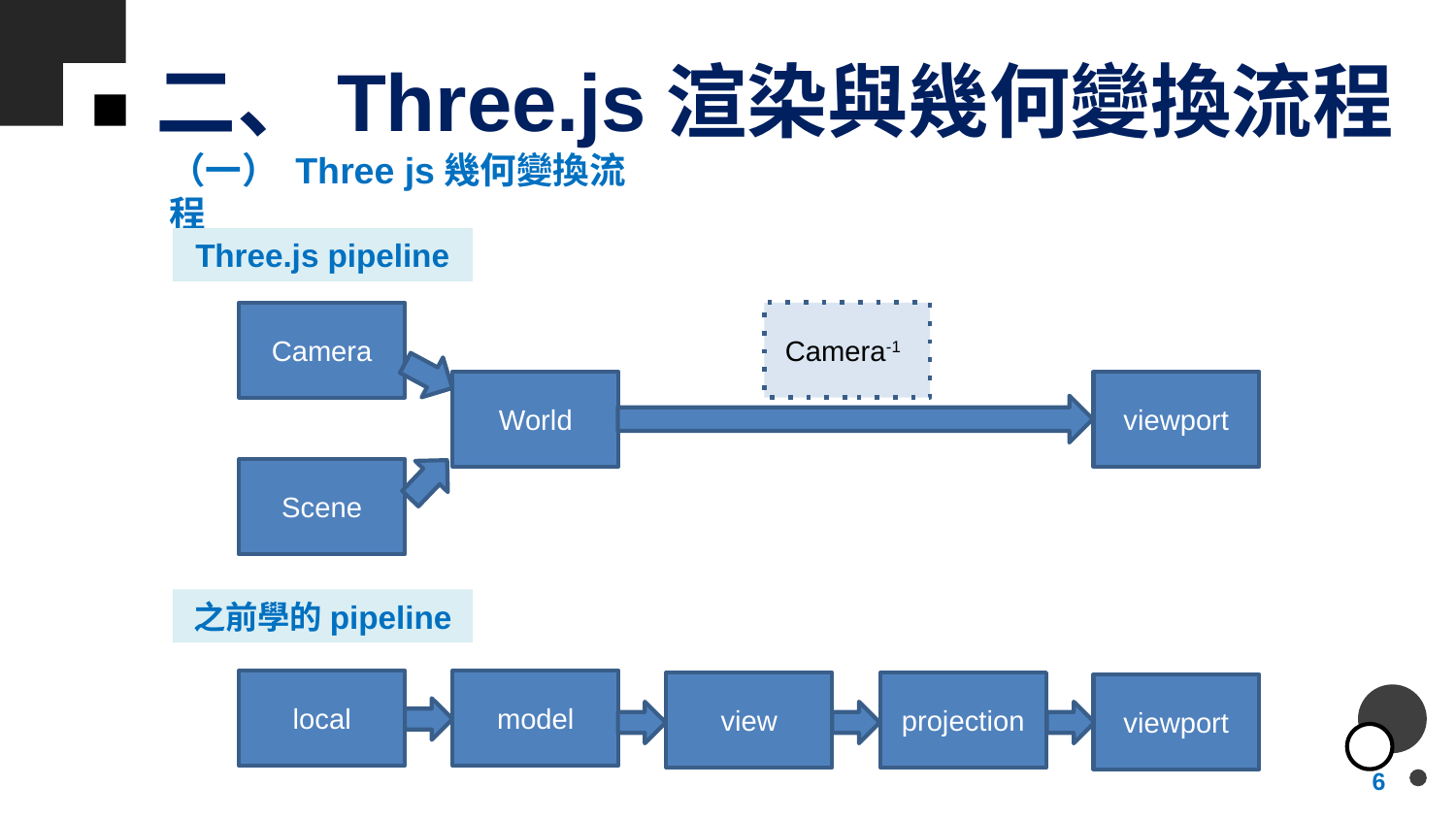

# 二、Three.js渲染與幾何變換流程
（一） Three js幾何變換流程
Three.js pipeline
Camera
Camera-1

World
viewport

Scene
之前學的pipeline
local
model
view
projection
viewport

6